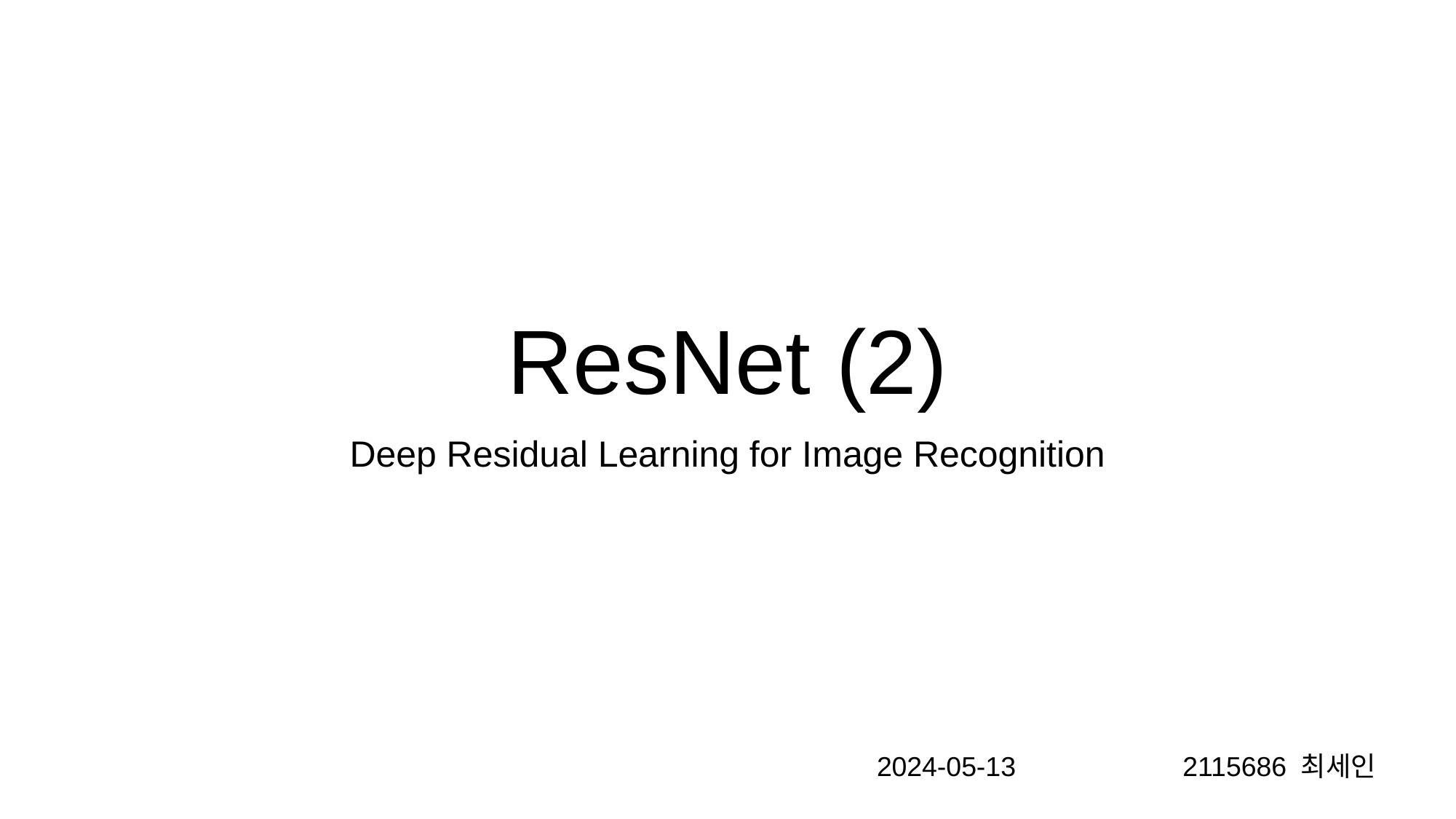

# ResNet (2)
Deep Residual Learning for Image Recognition
2024-05-13
2115686 최세인